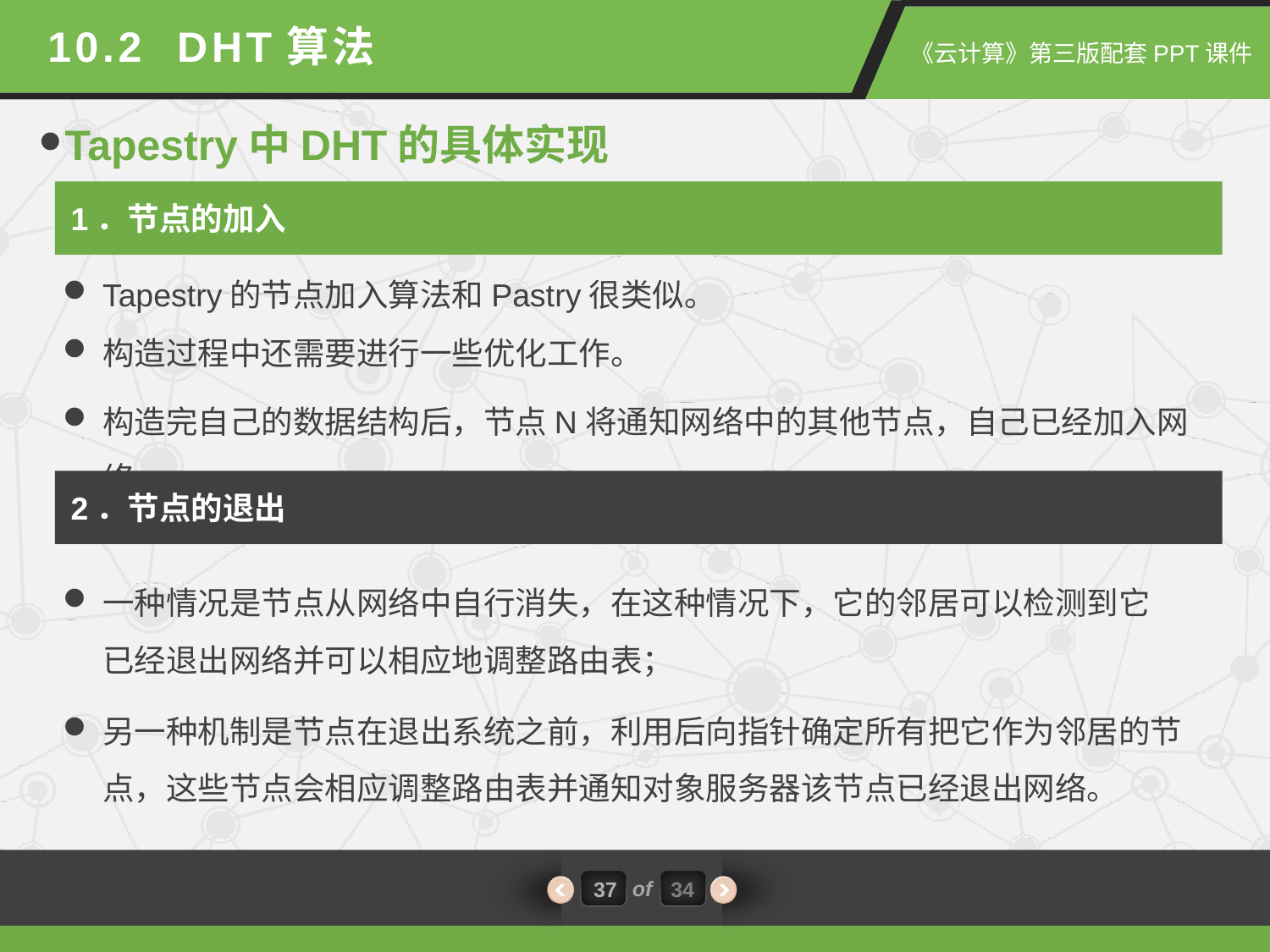

10.2  DHT算法
Tapestry中DHT的具体实现

1．节点的加入
Tapestry的节点加入算法和Pastry很类似。
构造过程中还需要进行一些优化工作。
构造完自己的数据结构后，节点N将通知网络中的其他节点，自己已经加入网络。

2．节点的退出
一种情况是节点从网络中自行消失，在这种情况下，它的邻居可以检测到它已经退出网络并可以相应地调整路由表；
另一种机制是节点在退出系统之前，利用后向指针确定所有把它作为邻居的节点，这些节点会相应调整路由表并通知对象服务器该节点已经退出网络。
37